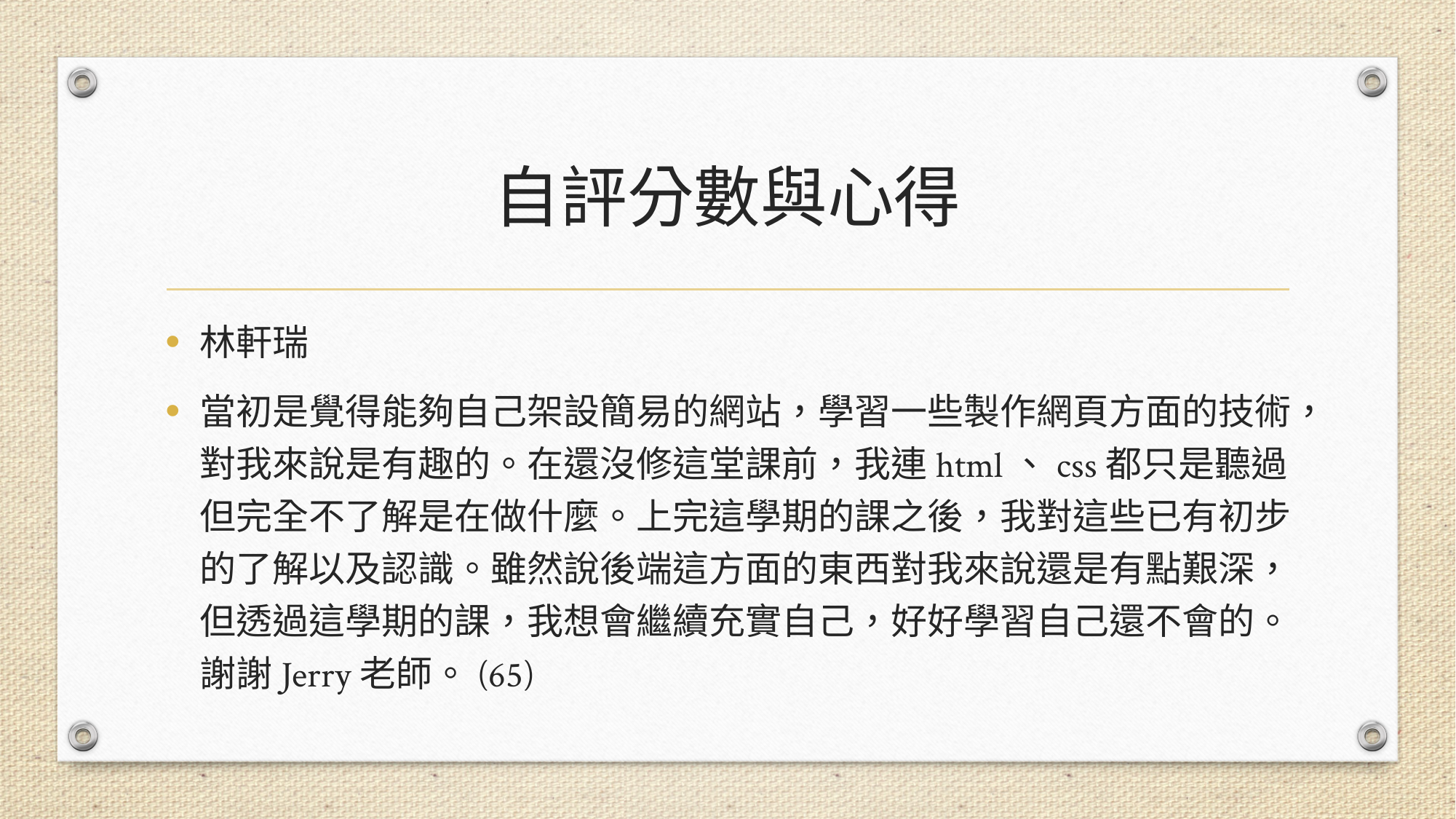

# 自評分數與心得
林軒瑞
當初是覺得能夠自己架設簡易的網站，學習一些製作網頁方面的技術，對我來說是有趣的。在還沒修這堂課前，我連html、css都只是聽過但完全不了解是在做什麼。上完這學期的課之後，我對這些已有初步的了解以及認識。雖然說後端這方面的東西對我來說還是有點艱深，但透過這學期的課，我想會繼續充實自己，好好學習自己還不會的。謝謝Jerry老師。(65)